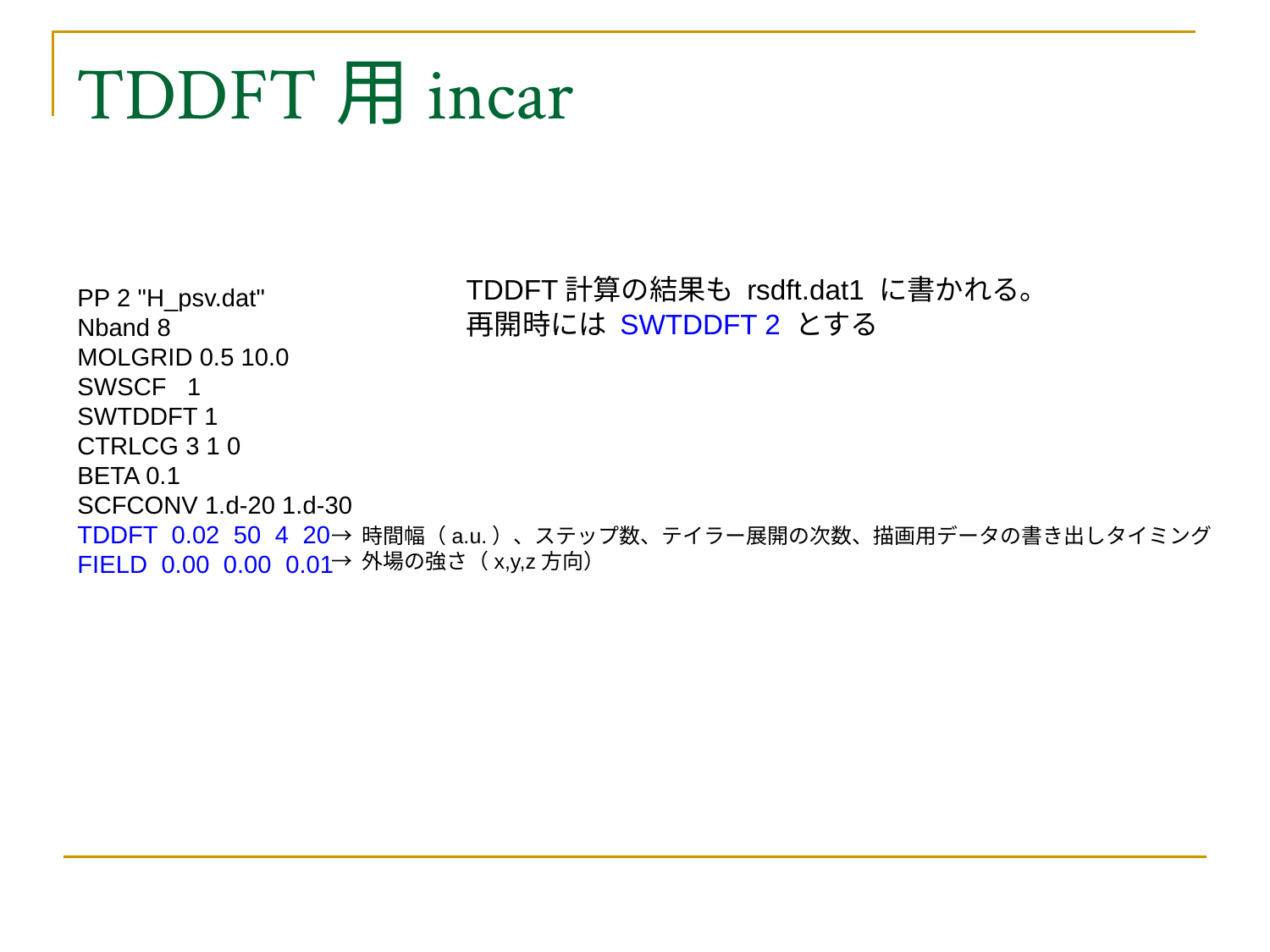

# TDDFT用incar
TDDFT計算の結果も rsdft.dat1 に書かれる。
再開時には SWTDDFT 2 とする
PP 2 "H_psv.dat"
Nband 8
MOLGRID 0.5 10.0
SWSCF   1
SWTDDFT 1
CTRLCG 3 1 0
BETA 0.1
SCFCONV 1.d-20 1.d-30
TDDFT  0.02  50  4  20
FIELD  0.00  0.00  0.01
→ 時間幅（a.u.）、ステップ数、テイラー展開の次数、描画用データの書き出しタイミング
→ 外場の強さ（x,y,z方向）